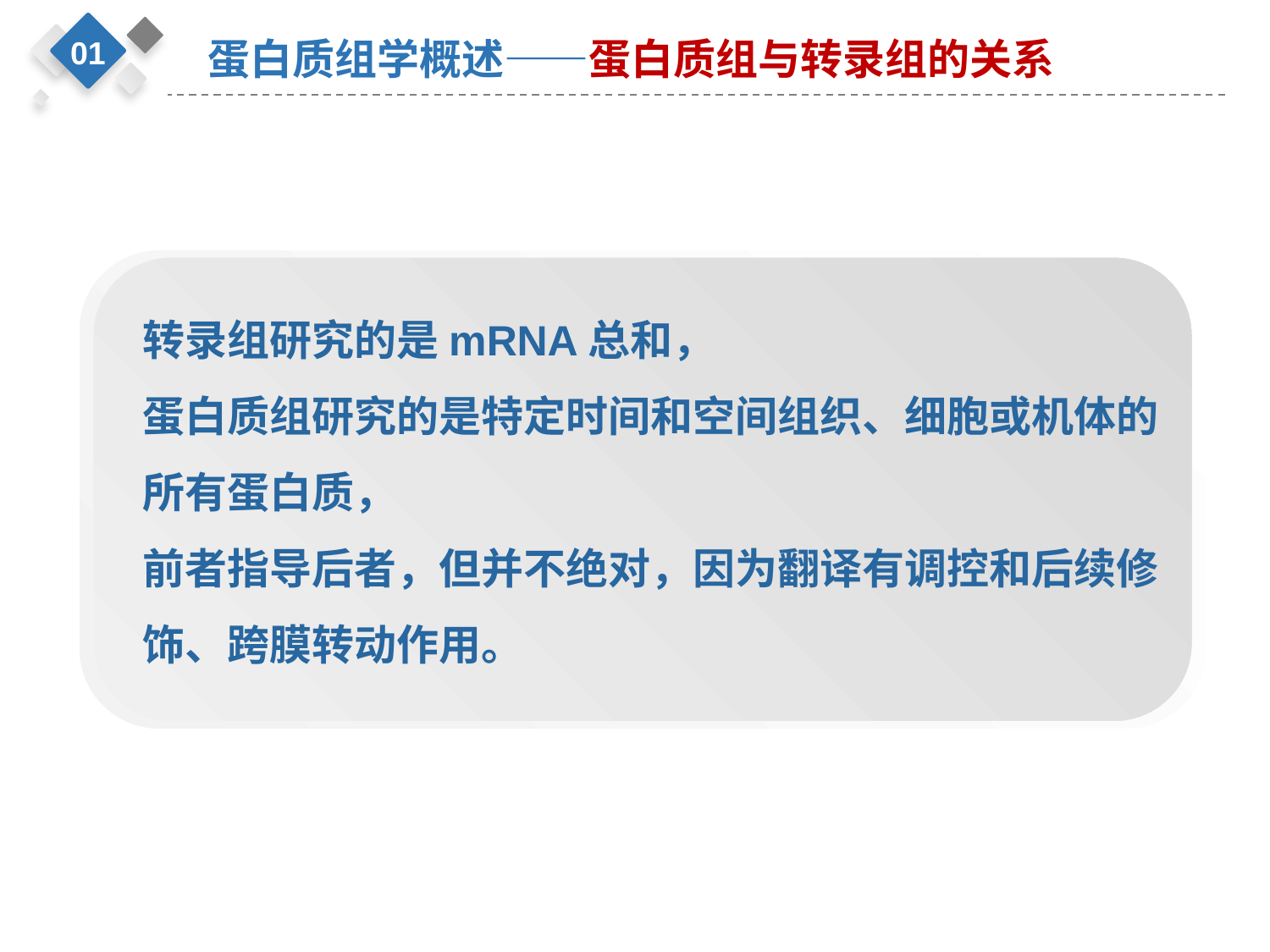

01

蛋白质组学概述——蛋白质组与转录组的关系

转录组研究的是mRNA总和，
蛋白质组研究的是特定时间和空间组织、细胞或机体的所有蛋白质，
前者指导后者，但并不绝对，因为翻译有调控和后续修饰、跨膜转动作用。